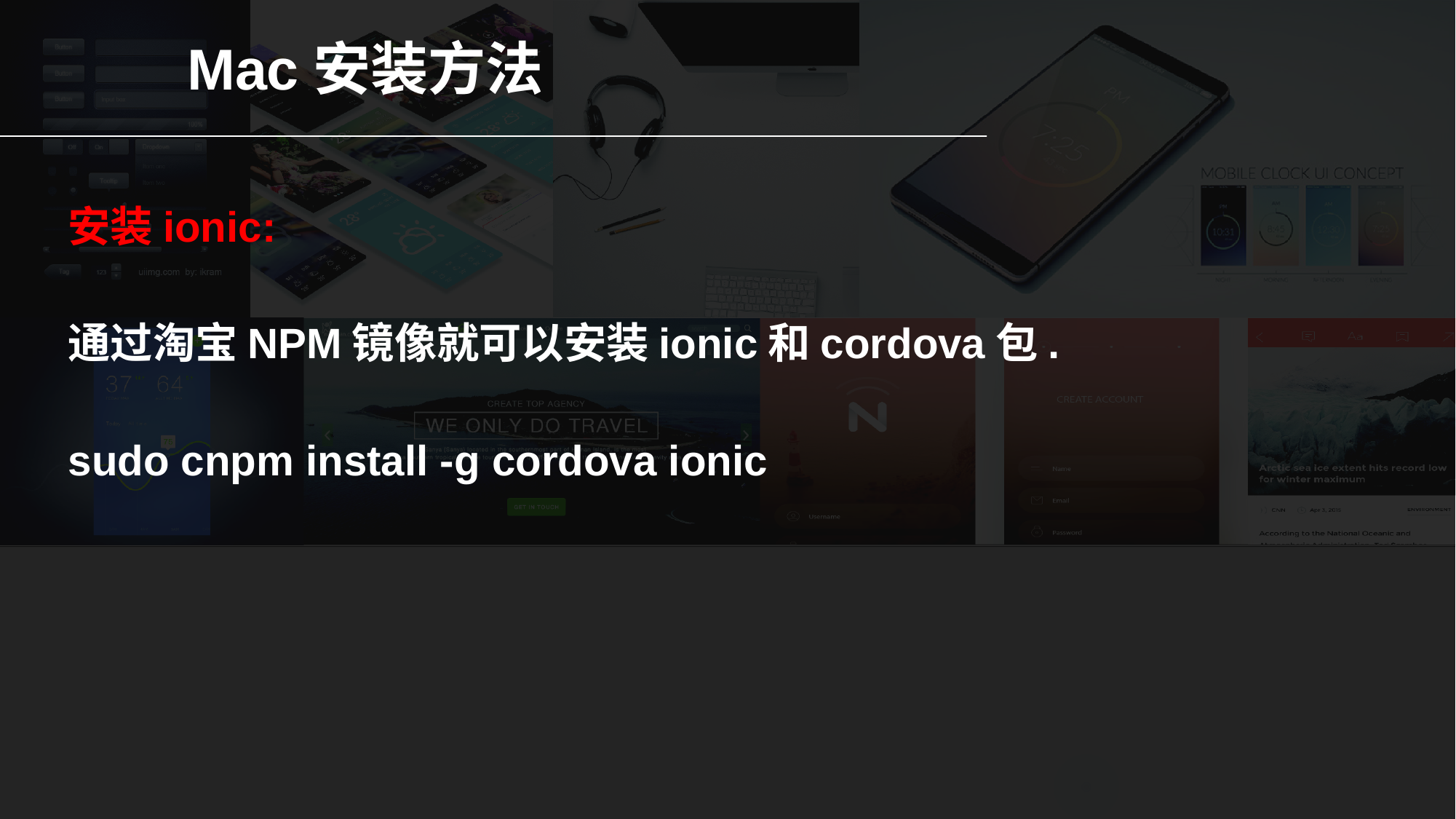

Mac安装方法
安装ionic:
通过淘宝NPM镜像就可以安装ionic和cordova包.
sudo cnpm install -g cordova ionic